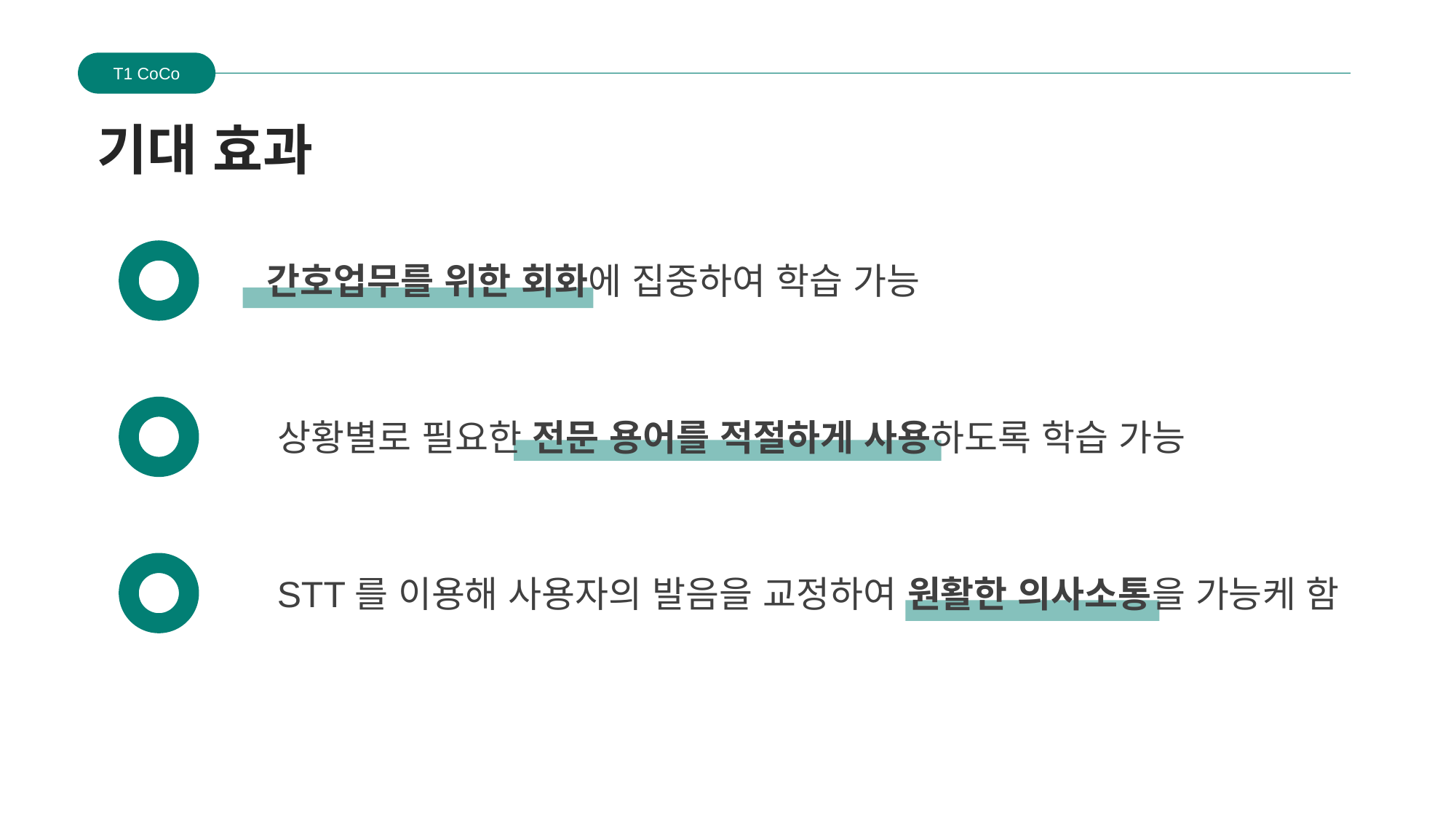

T1 CoCo
기대 효과

간호업무를 위한 회화에 집중하여 학습 가능

상황별로 필요한 전문 용어를 적절하게 사용하도록 학습 가능

STT를 이용해 사용자의 발음을 교정하여 원활한 의사소통을 가능케 함